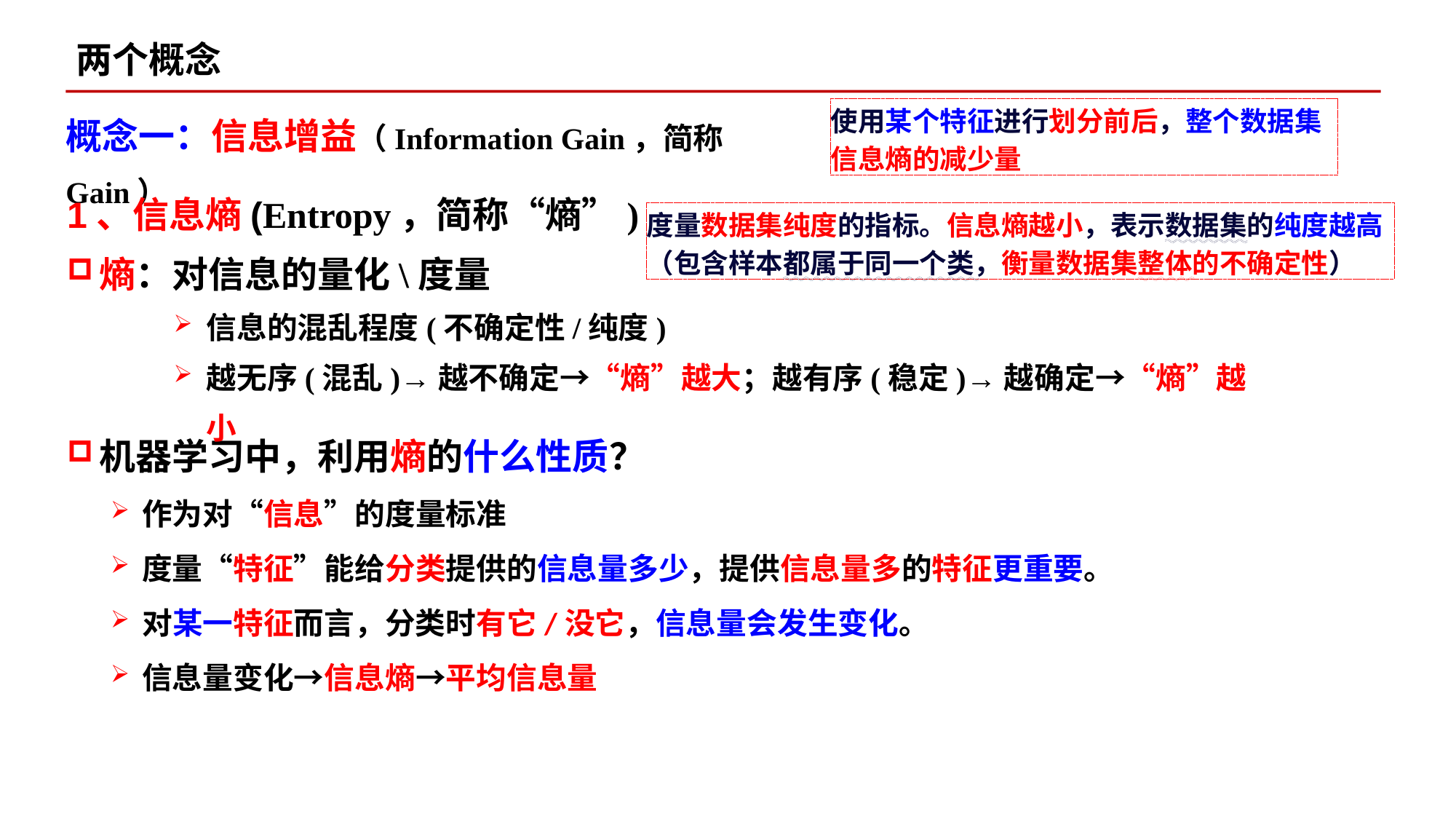

两个概念
使用某个特征进行划分前后，整个数据集信息熵的减少量
概念一：信息增益（Information Gain，简称Gain）
1、信息熵(Entropy，简称“熵”)
熵：对信息的量化\度量
信息的混乱程度(不确定性/纯度)
越无序(混乱)→越不确定→“熵”越大；越有序(稳定)→越确定→“熵”越小
度量数据集纯度的指标。信息熵越小，表示数据集的纯度越高（包含样本都属于同一个类，衡量数据集整体的不确定性）
机器学习中，利用熵的什么性质？
作为对“信息”的度量标准
度量“特征”能给分类提供的信息量多少，提供信息量多的特征更重要。
对某一特征而言，分类时有它/没它，信息量会发生变化。
信息量变化→信息熵→平均信息量